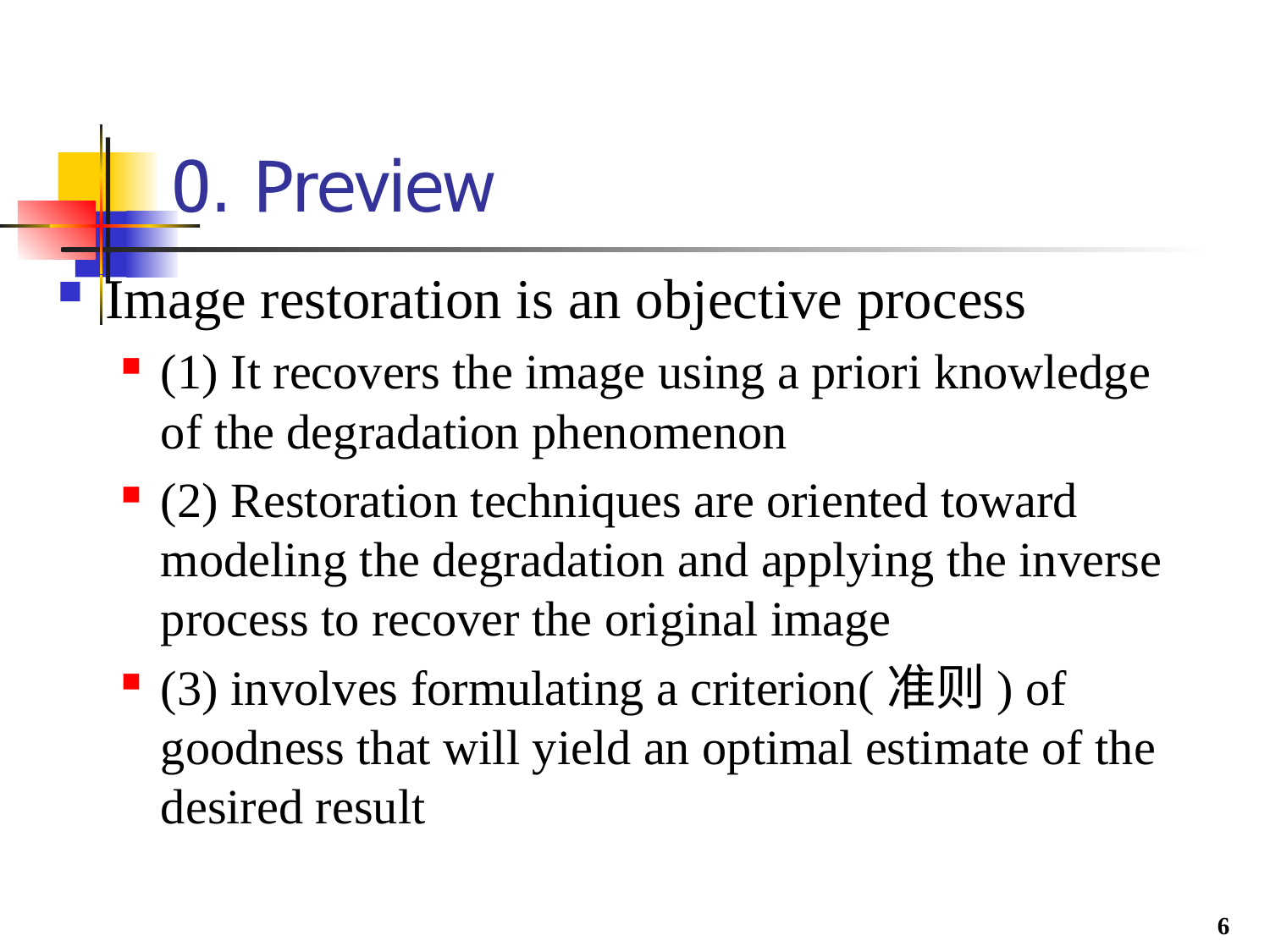

# 0. Preview
Image restoration is an objective process
(1) It recovers the image using a priori knowledge of the degradation phenomenon
(2) Restoration techniques are oriented toward  modeling the degradation and applying the inverse process to recover the original image
(3) involves formulating a criterion(准则) of goodness that will yield an optimal estimate of the desired result
6